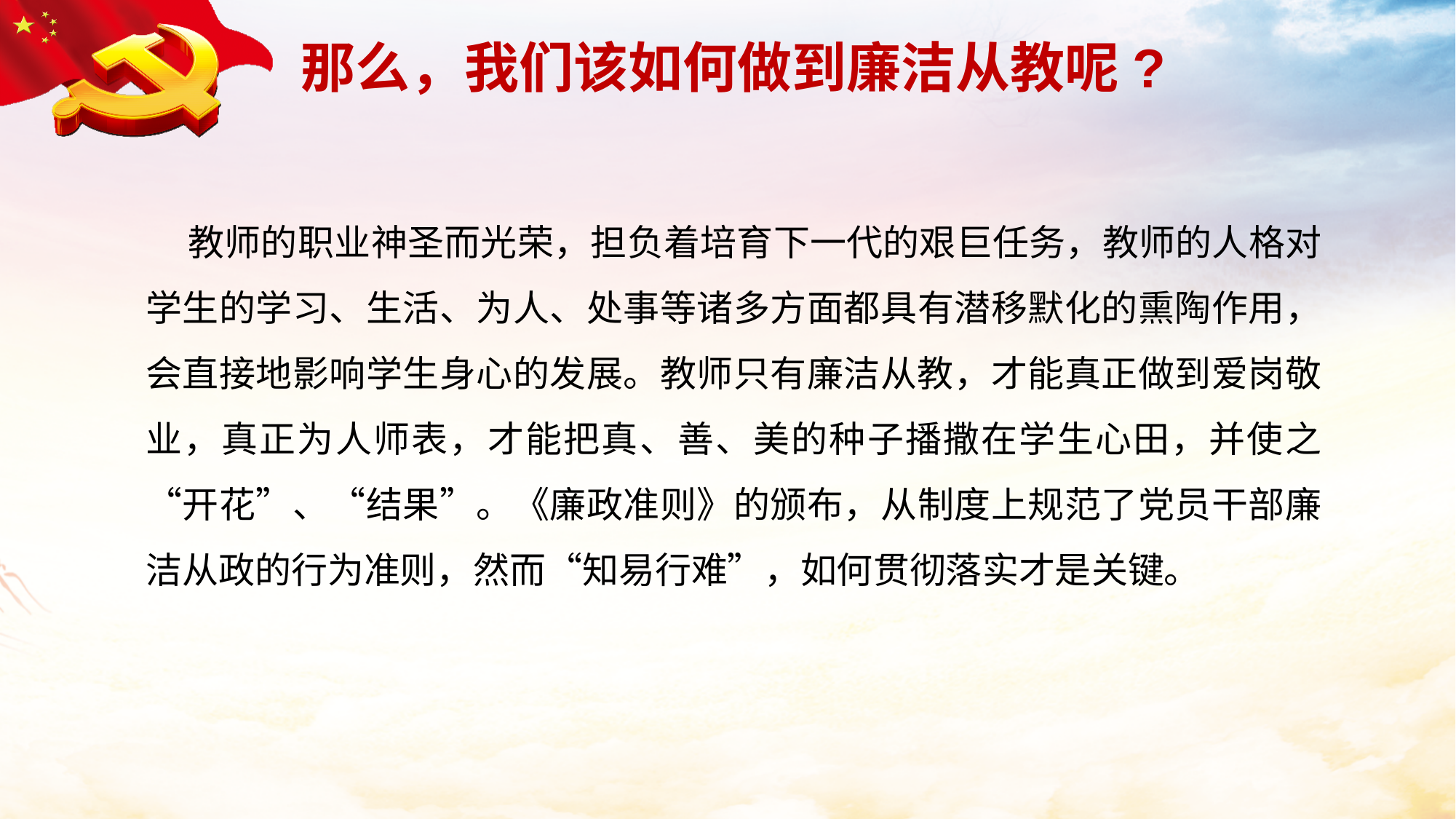

那么，我们该如何做到廉洁从教呢?
    教师的职业神圣而光荣，担负着培育下一代的艰巨任务，教师的人格对学生的学习、生活、为人、处事等诸多方面都具有潜移默化的熏陶作用，会直接地影响学生身心的发展。教师只有廉洁从教，才能真正做到爱岗敬业，真正为人师表，才能把真、善、美的种子播撒在学生心田，并使之“开花”、“结果”。《廉政准则》的颁布，从制度上规范了党员干部廉洁从政的行为准则，然而“知易行难”，如何贯彻落实才是关键。